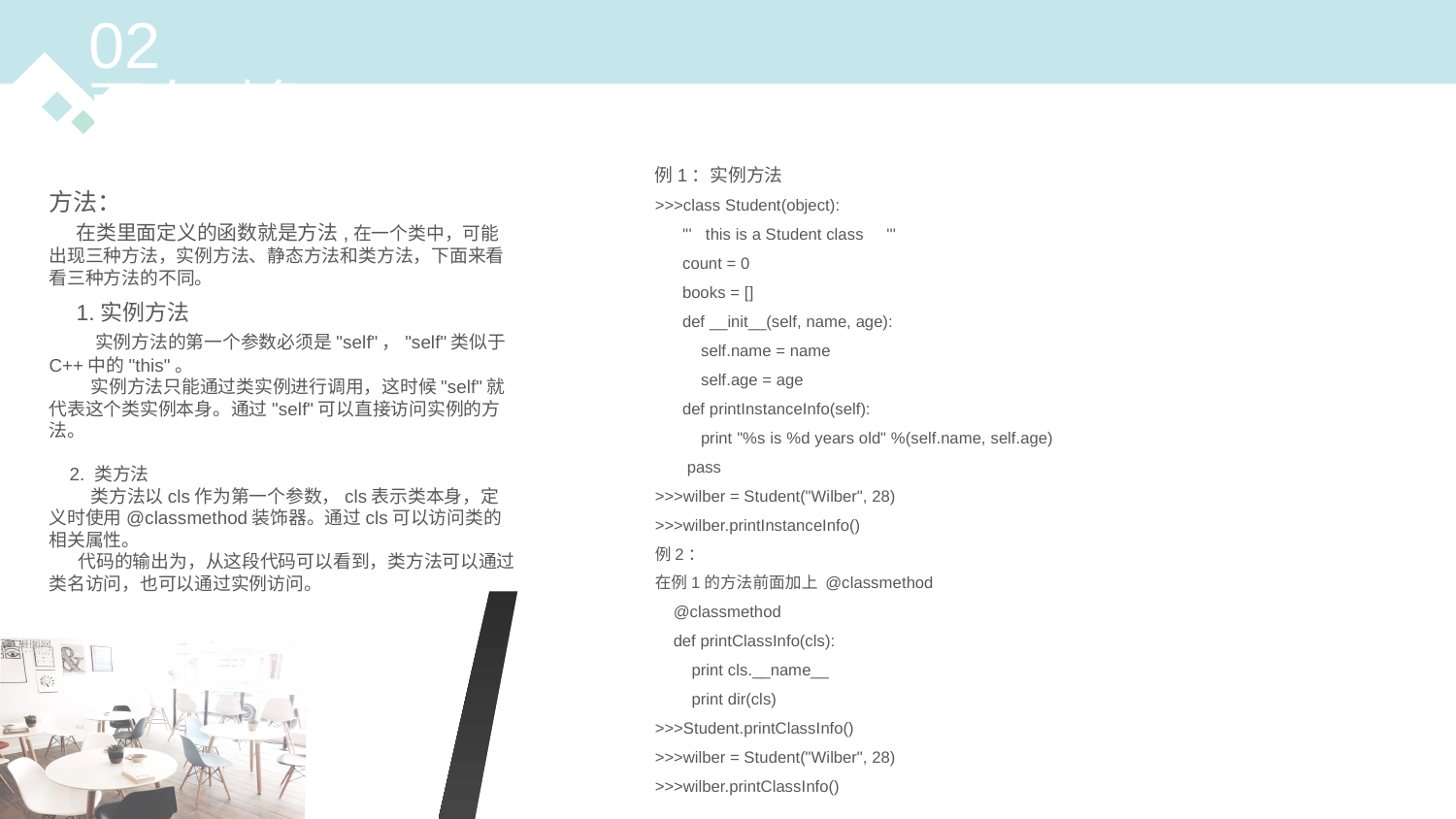

02
面向对象

例1：实例方法
>>>class Student(object):
      '''   this is a Student class     '''
      count = 0
      books = []
      def __init__(self, name, age):
          self.name = name
          self.age = age
      def printInstanceInfo(self):
          print "%s is %d years old" %(self.name, self.age)
       pass
>>>wilber = Student("Wilber", 28)
>>>wilber.printInstanceInfo()
例2：
在例1的方法前面加上 @classmethod
    @classmethod
    def printClassInfo(cls):
        print cls.__name__
        print dir(cls)
>>>Student.printClassInfo()
>>>wilber = Student("Wilber", 28)
>>>wilber.printClassInfo()

方法：
    在类里面定义的函数就是方法,在一个类中，可能出现三种方法，实例方法、静态方法和类方法，下面来看看三种方法的不同。
   1.实例方法
        实例方法的第一个参数必须是"self"，"self"类似于C++中的"this"。
         实例方法只能通过类实例进行调用，这时候"self"就代表这个类实例本身。通过"self"可以直接访问实例的方法。

    2. 类方法
         类方法以cls作为第一个参数，cls表示类本身，定义时使用@classmethod装饰器。通过cls可以访问类的相关属性。
      代码的输出为，从这段代码可以看到，类方法可以通过类名访问，也可以通过实例访问。